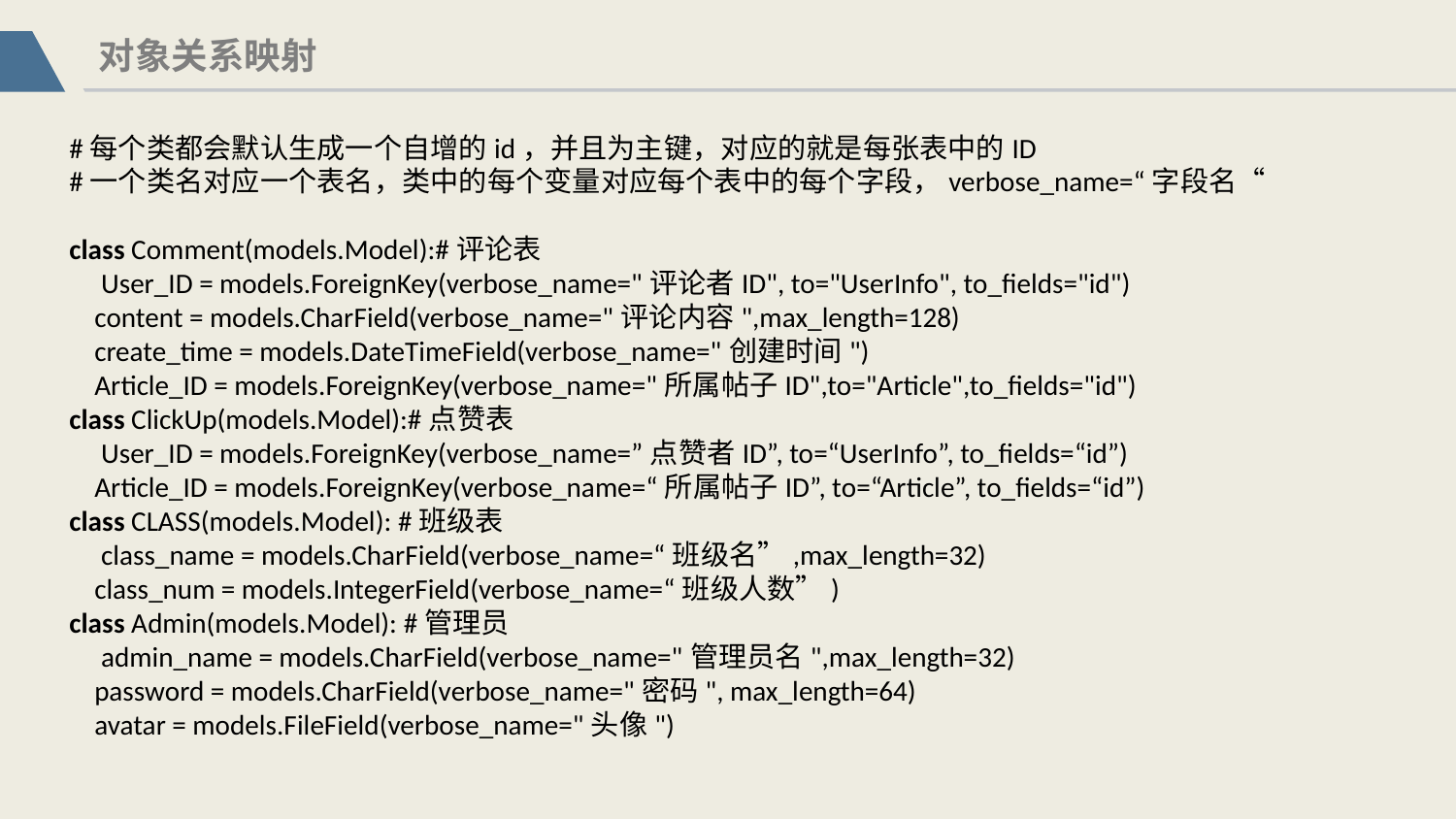

对象关系映射
#每个类都会默认生成一个自增的id，并且为主键，对应的就是每张表中的ID
#一个类名对应一个表名，类中的每个变量对应每个表中的每个字段，verbose_name=“字段名“
class Comment(models.Model):#评论表
    User_ID = models.ForeignKey(verbose_name="评论者ID", to="UserInfo", to_fields="id")
    content = models.CharField(verbose_name="评论内容",max_length=128)
    create_time = models.DateTimeField(verbose_name="创建时间")
    Article_ID = models.ForeignKey(verbose_name="所属帖子ID",to="Article",to_fields="id")
class ClickUp(models.Model):#点赞表
    User_ID = models.ForeignKey(verbose_name=”点赞者ID”, to=“UserInfo”, to_fields=“id”)
    Article_ID = models.ForeignKey(verbose_name=“所属帖子ID”, to=“Article”, to_fields=“id”)
class CLASS(models.Model): #班级表
    class_name = models.CharField(verbose_name=“班级名”,max_length=32)
    class_num = models.IntegerField(verbose_name=“班级人数”)
class Admin(models.Model): #管理员
    admin_name = models.CharField(verbose_name="管理员名",max_length=32)
    password = models.CharField(verbose_name="密码", max_length=64)
    avatar = models.FileField(verbose_name="头像")